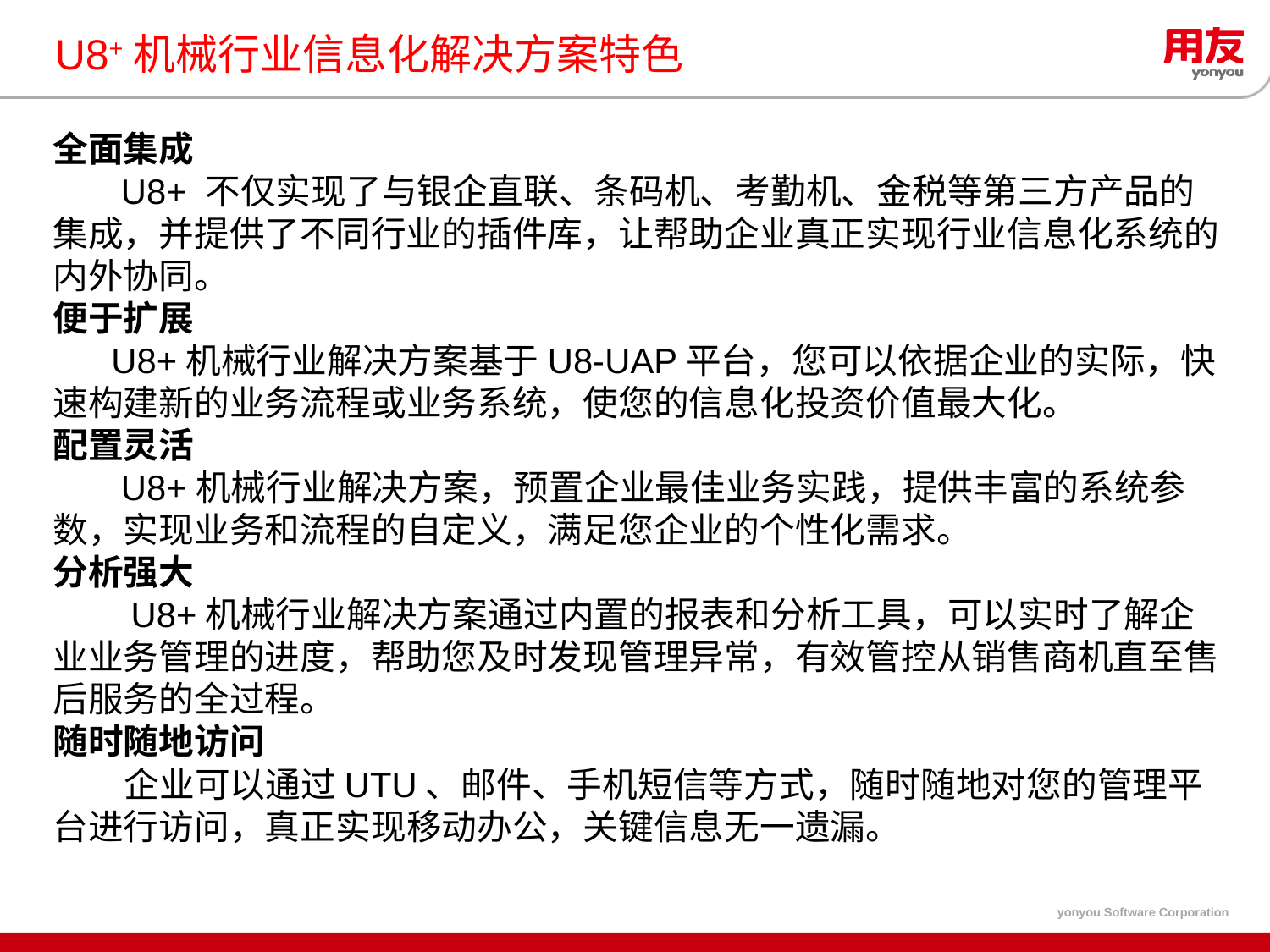

# U8+机械行业信息化解决方案特色
全面集成
       U8+ 不仅实现了与银企直联、条码机、考勤机、金税等第三方产品的集成，并提供了不同行业的插件库，让帮助企业真正实现行业信息化系统的内外协同。
便于扩展
      U8+机械行业解决方案基于U8-UAP平台，您可以依据企业的实际，快速构建新的业务流程或业务系统，使您的信息化投资价值最大化。
配置灵活
       U8+机械行业解决方案，预置企业最佳业务实践，提供丰富的系统参数，实现业务和流程的自定义，满足您企业的个性化需求。
分析强大
        U8+机械行业解决方案通过内置的报表和分析工具，可以实时了解企业业务管理的进度，帮助您及时发现管理异常，有效管控从销售商机直至售后服务的全过程。
随时随地访问
        企业可以通过UTU、邮件、手机短信等方式，随时随地对您的管理平台进行访问，真正实现移动办公，关键信息无一遗漏。